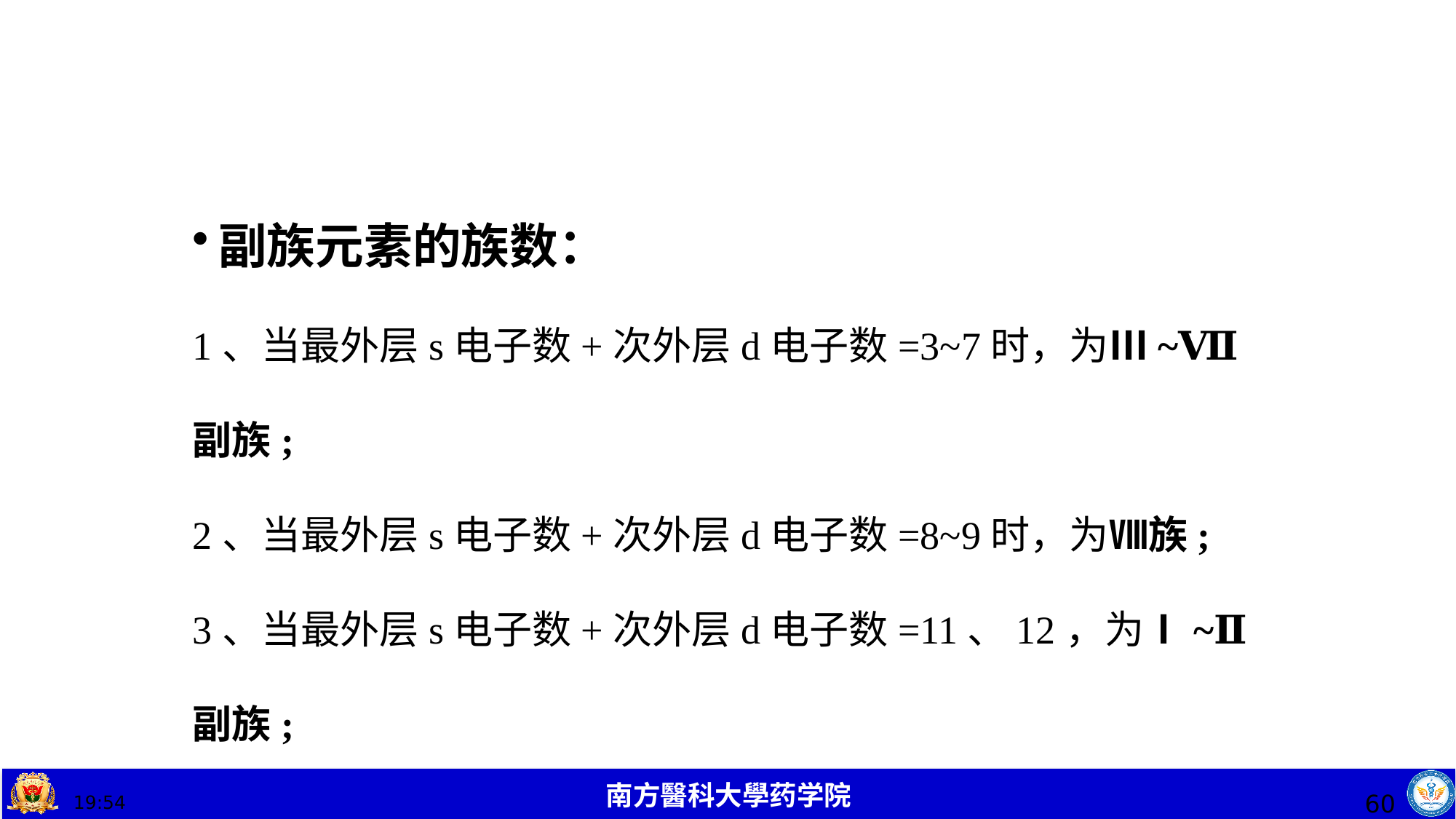

副族元素的族数：
1、当最外层s电子数+次外层d电子数=3~7时，为Ⅲ~Ⅶ副族;
2、当最外层s电子数+次外层d电子数=8~9时，为Ⅷ族;
3、当最外层s电子数+次外层d电子数=11、12，为Ⅰ~Ⅱ副族;
60
19:54